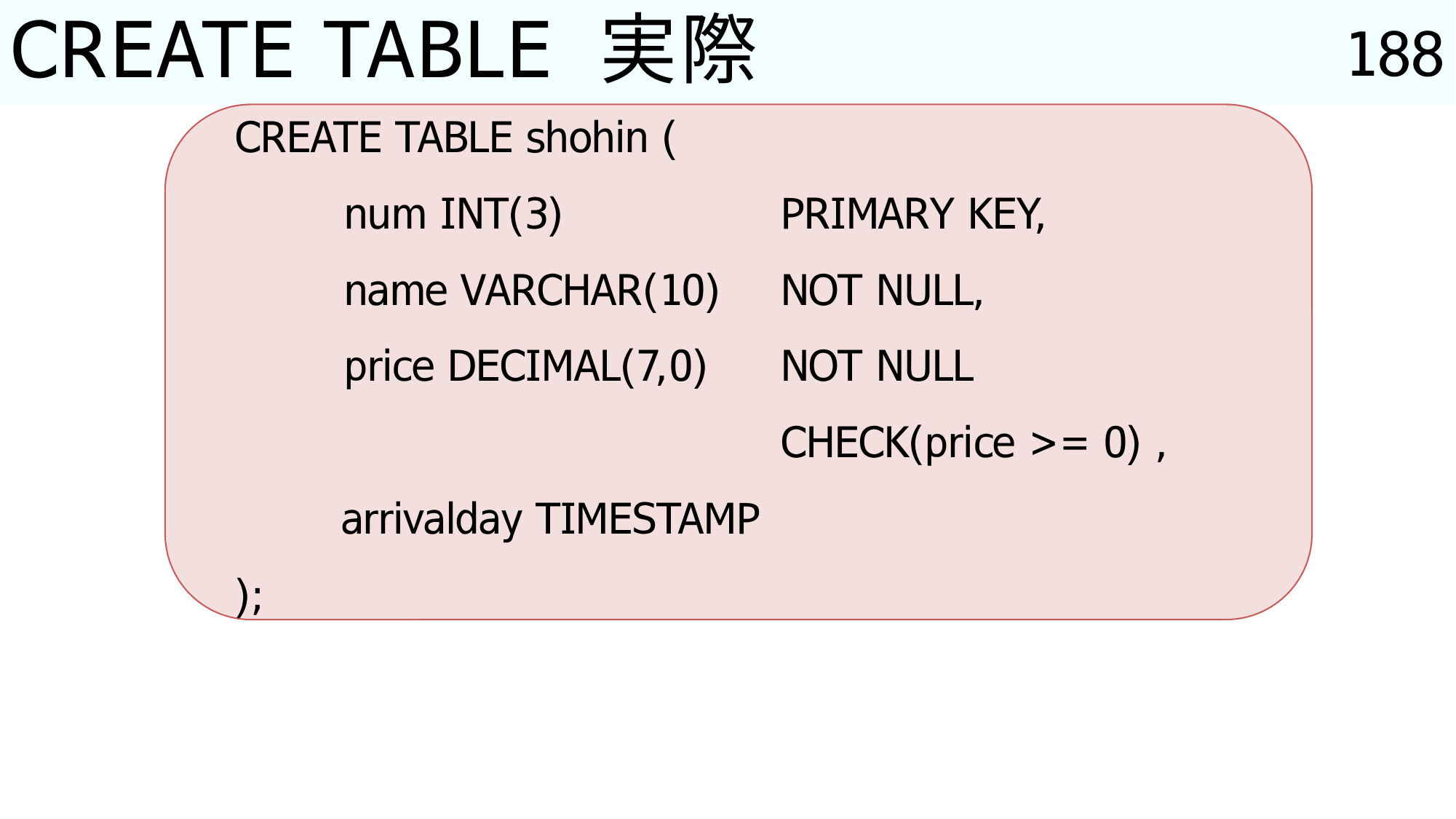

188
# CREATE TABLE 実際

CREATE TABLE shohin (
	num INT(3) 		PRIMARY KEY,
	name VARCHAR(10) 	NOT NULL,
	price DECIMAL(7,0) 	NOT NULL
					CHECK(price >= 0) ,
        arrivalday TIMESTAMP
);